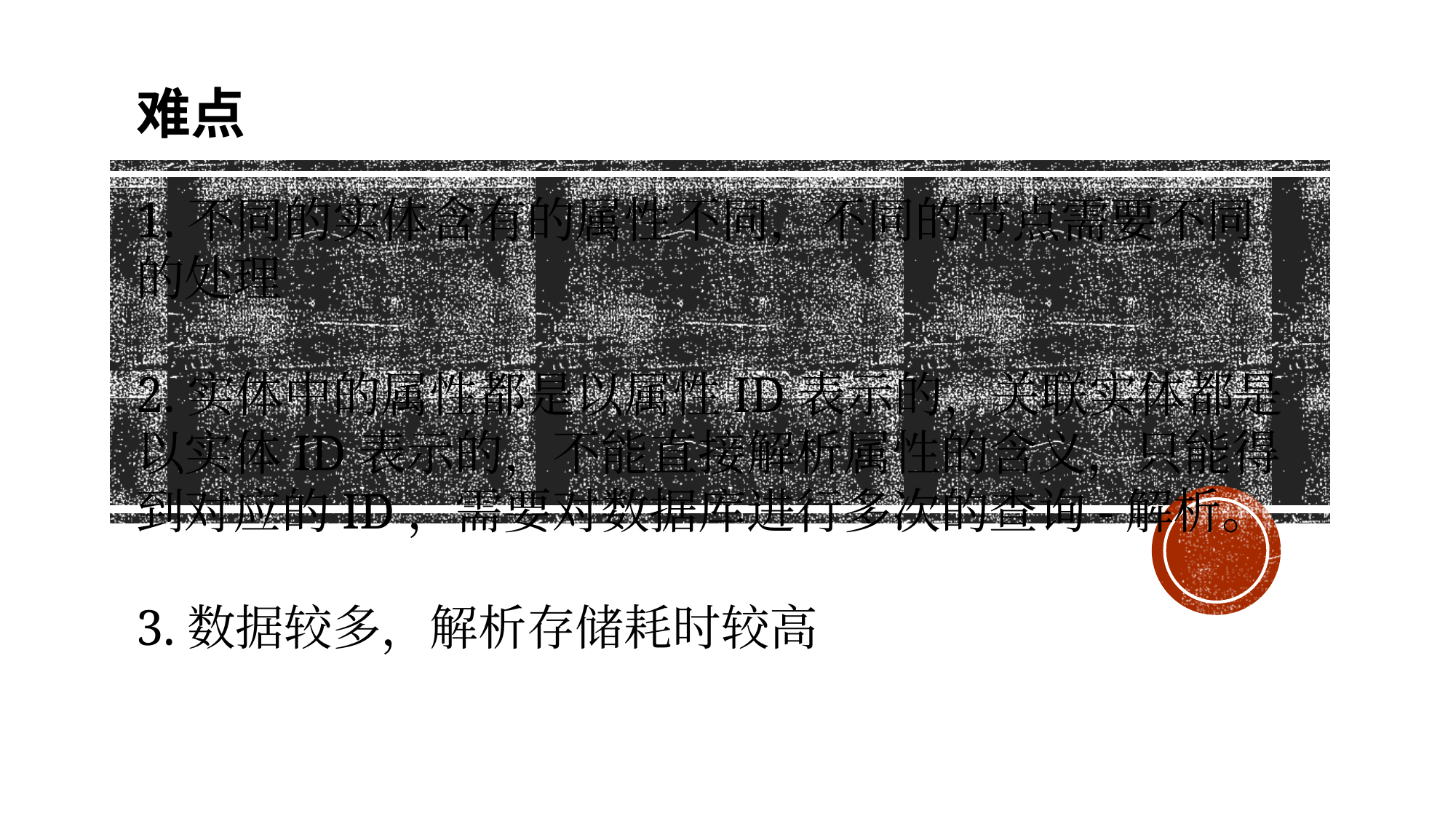

难点
1.不同的实体含有的属性不同，不同的节点需要不同的处理

2.实体中的属性都是以属性ID表示的，关联实体都是以实体ID表示的，不能直接解析属性的含义，只能得到对应的ID，需要对数据库进行多次的查询-解析。

3.数据较多，解析存储耗时较高